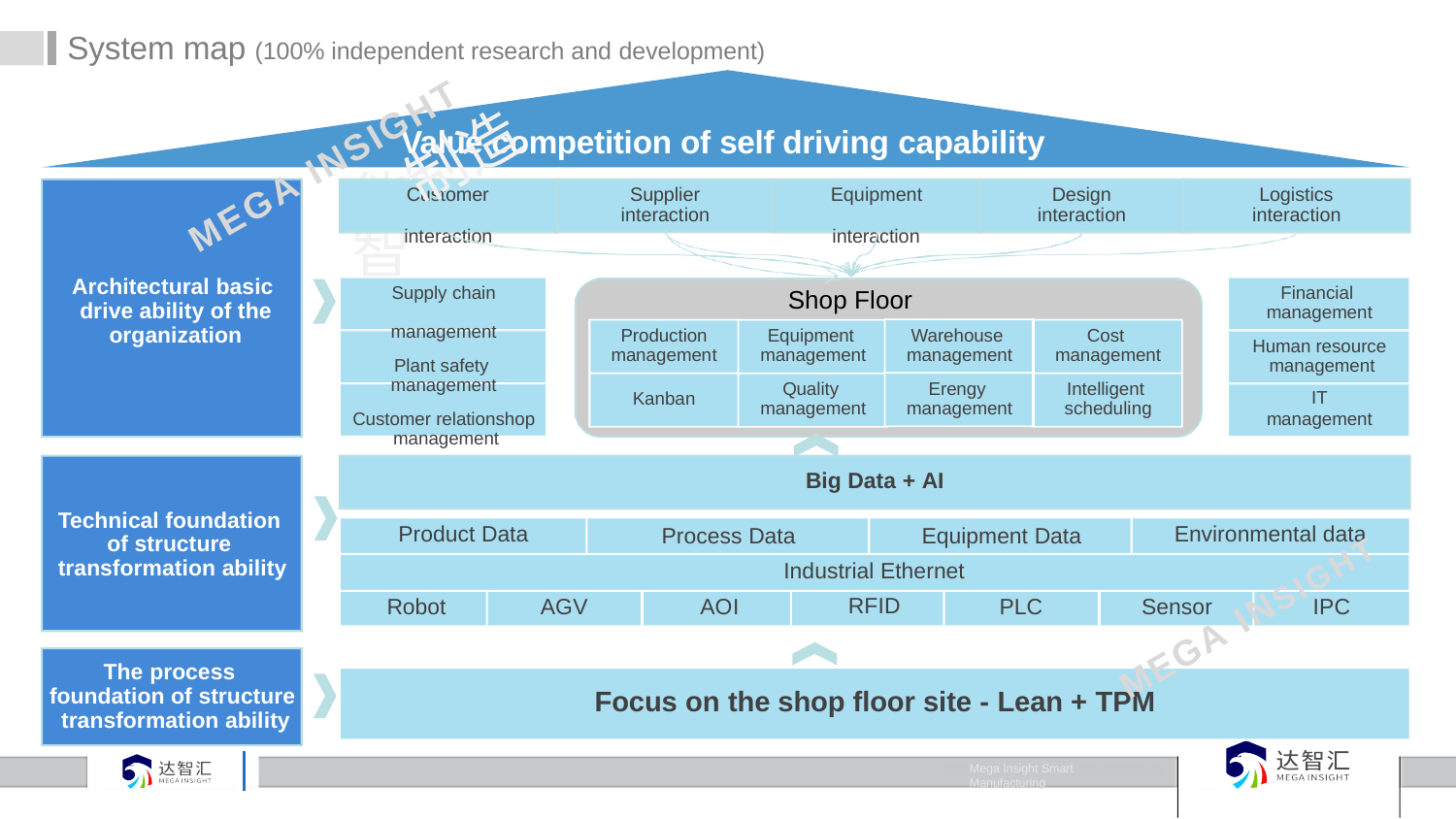

# System map (100% independent research and development)

INSIGHT
Value competition of self driving capability
制造
能
智

Architectural basic  drive ability of the  organization

Supplier  interaction
Customer  interaction
Equipment  interaction
Design  interaction
Logistics  interaction
MEGA
达智汇

Supply chain  management
Plant safety  management
Customer relationshop  management
Financial  management
Human resource  management
IT
management

Shop Floor
Warehouse  management
Erengy  management
Production  management
Cost  management
Intelligent  scheduling
Equipment  management
Quality  management

Kanban

Technical foundation  of structure  transformation ability
Big Data + AI

Process Data	Equipment Data

Product Data
Environmental data

Industrial Ethernet  RFID

Robot
AGV
AOI
PLC
Sensor
IPC

MEGA INSIGHT

The process  foundation of structure  transformation ability

Focus on the shop floor site - Lean + TPM

Mega Insight Smart Manufacturing